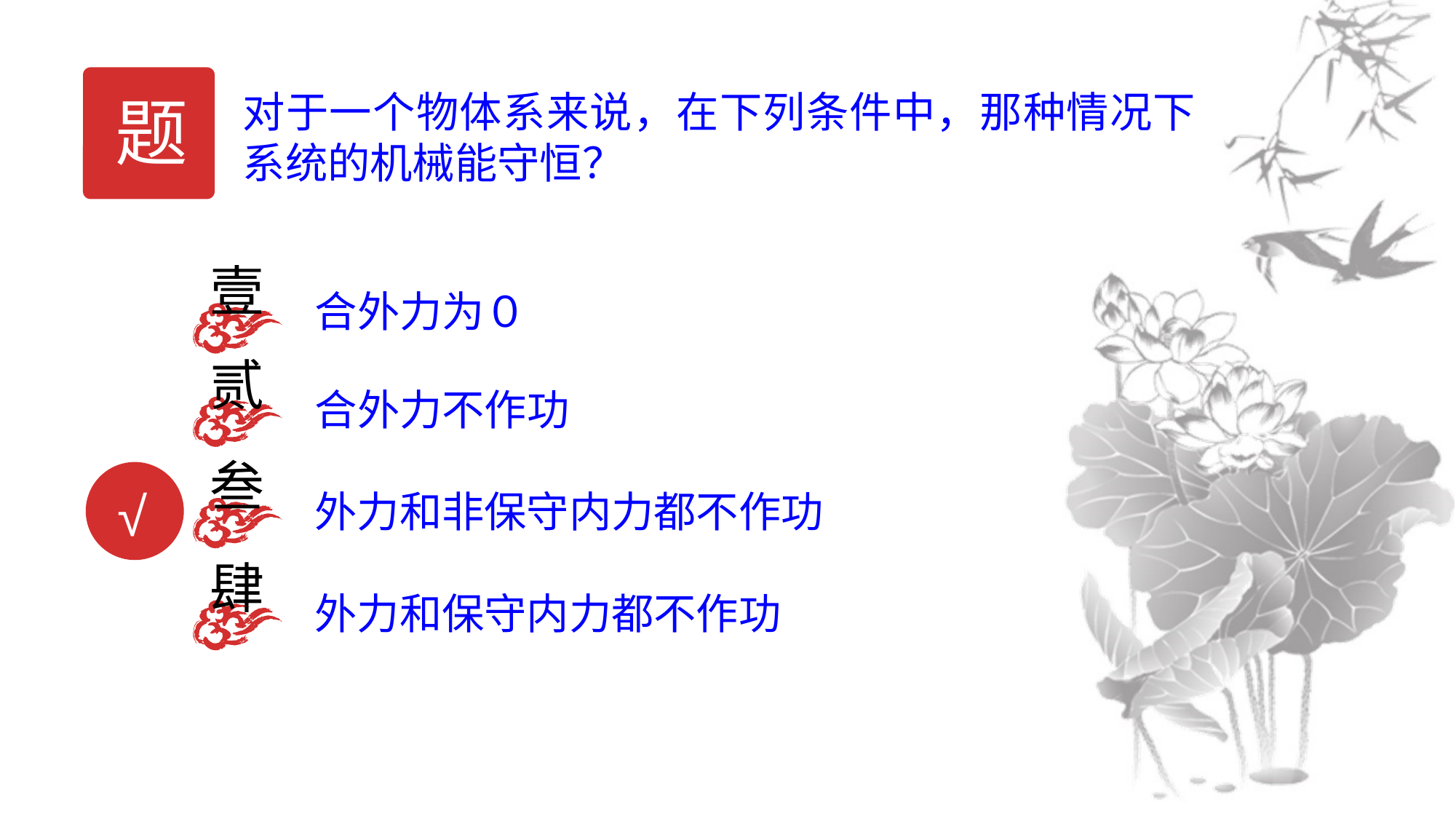

题
对于一个物体系来说，在下列条件中，那种情况下系统的机械能守恒？
壹

合外力为０
贰

合外力不作功
叁

外力和非保守内力都不作功

√
肆

外力和保守内力都不作功